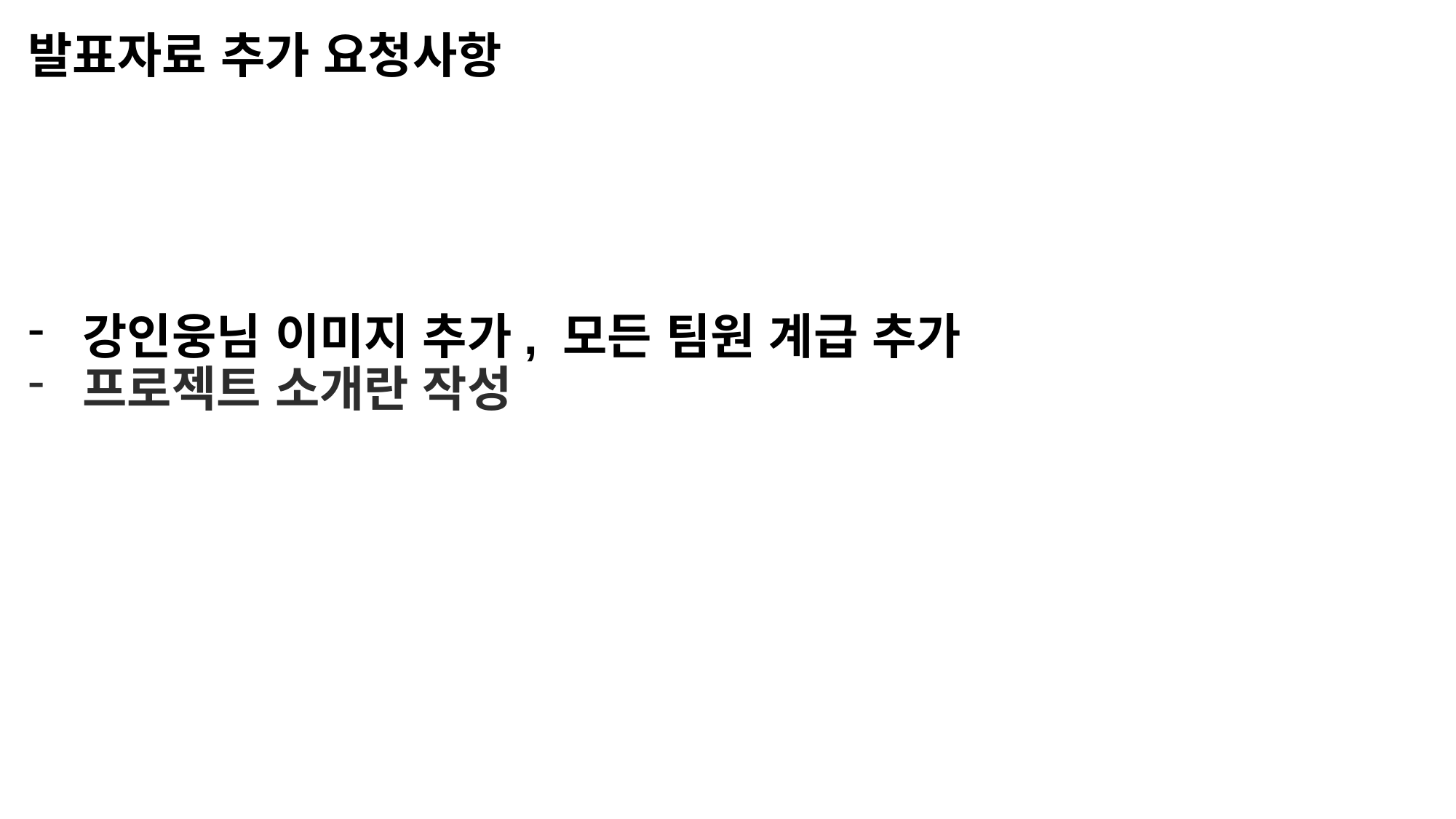

발표자료 추가 요청사항
강인웅님 이미지 추가, 모든 팀원 계급 추가
프로젝트 소개란 작성